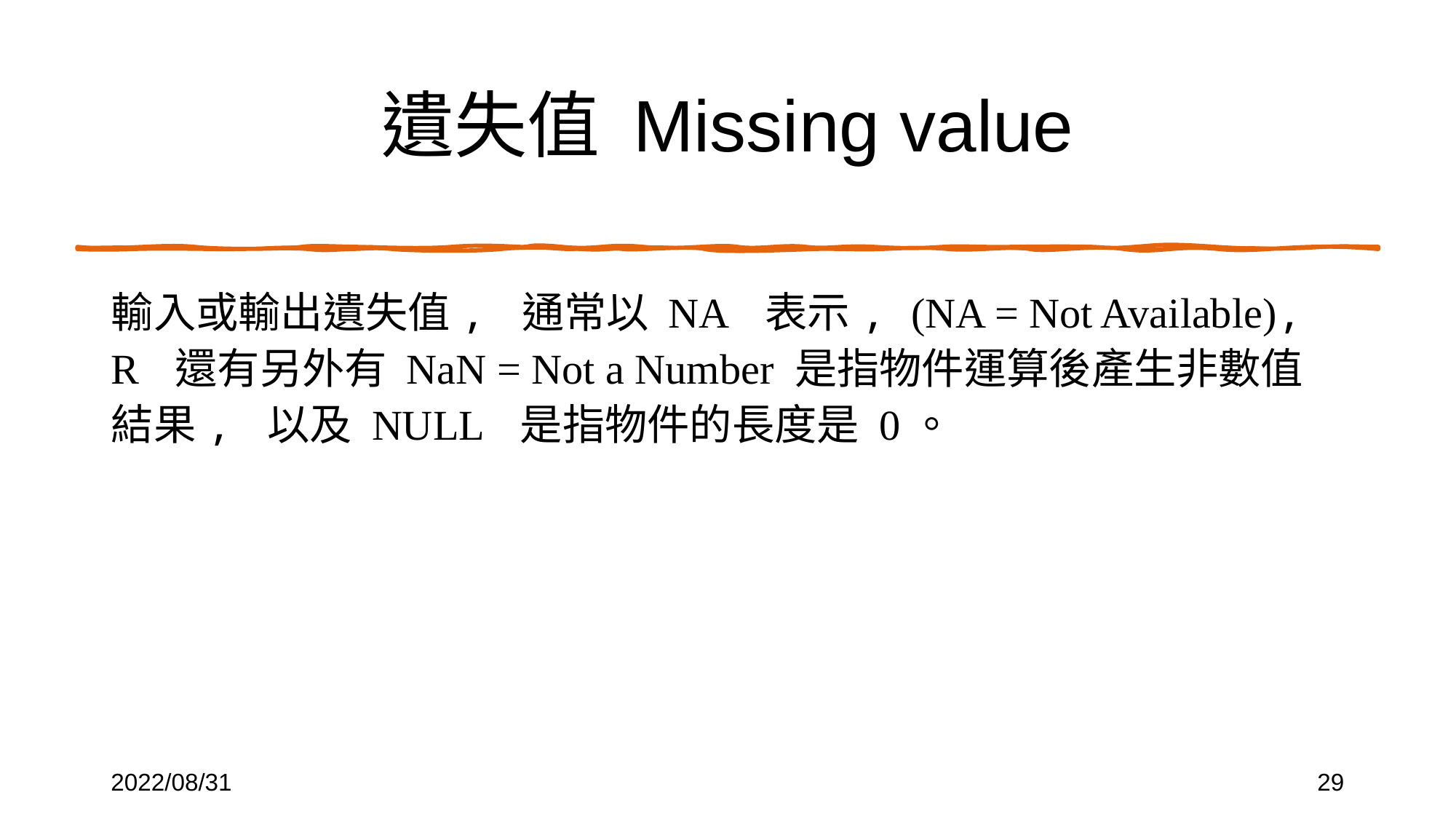

# 遺失值 Missing value
輸入或輸出遺失值, 通常以 NA 表示, (NA = Not Available), R 還有另外有 NaN = Not a Number 是指物件運算後產生非數值結果, 以及 NULL 是指物件的長度是 0。
2022/08/31
29